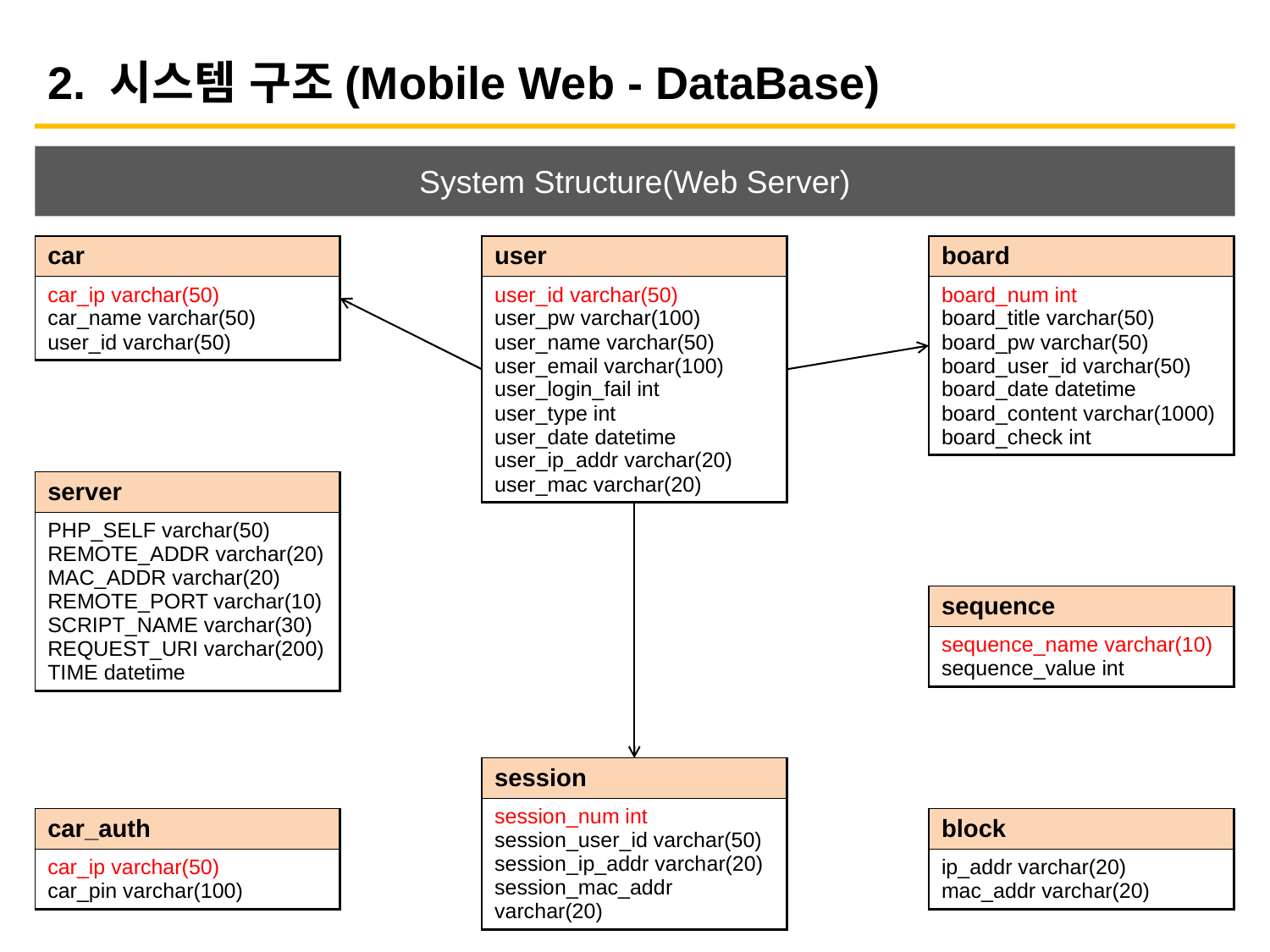

2. 시스템 구조(Mobile Web - DataBase)
System Structure(Web Server)

| car |
| --- |
| car\_ip varchar(50) car\_name varchar(50) user\_id varchar(50) |
| user |
| --- |
| user\_id varchar(50) user\_pw varchar(100) user\_name varchar(50) user\_email varchar(100) user\_login\_fail int user\_type int user\_date datetime user\_ip\_addr varchar(20) user\_mac varchar(20) |
| board |
| --- |
| board\_num int board\_title varchar(50) board\_pw varchar(50) board\_user\_id varchar(50) board\_date datetime board\_content varchar(1000) board\_check int |
| server |
| --- |
| PHP\_SELF varchar(50) REMOTE\_ADDR varchar(20) MAC\_ADDR varchar(20) REMOTE\_PORT varchar(10) SCRIPT\_NAME varchar(30) REQUEST\_URI varchar(200) TIME datetime |
| sequence |
| --- |
| sequence\_name varchar(10) sequence\_value int |
| session |
| --- |
| session\_num int session\_user\_id varchar(50) session\_ip\_addr varchar(20) session\_mac\_addr varchar(20) |
| car\_auth |
| --- |
| car\_ip varchar(50) car\_pin varchar(100) |
| block |
| --- |
| ip\_addr varchar(20) mac\_addr varchar(20) |